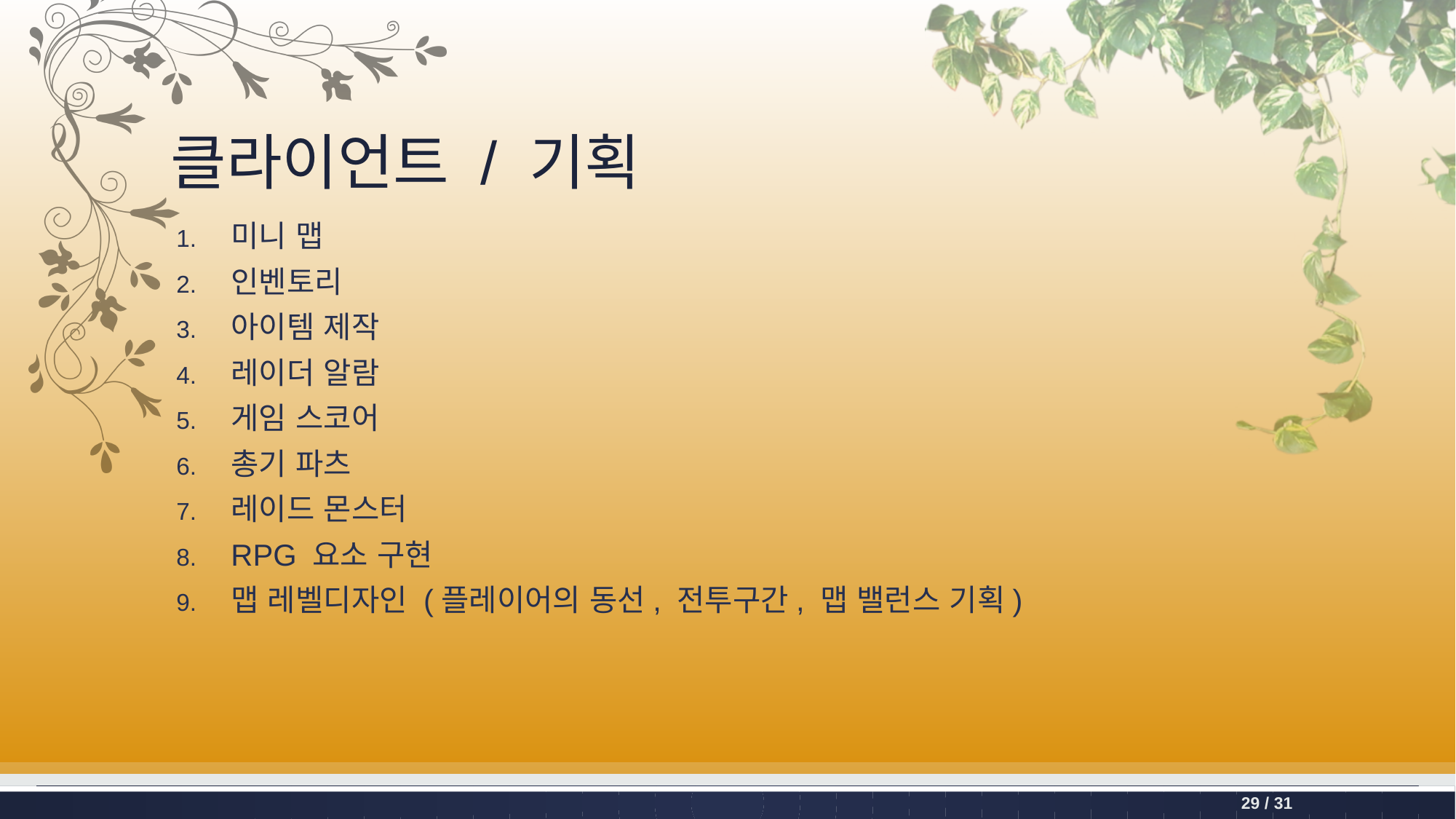

# 클라이언트 / 기획
미니 맵
인벤토리
아이템 제작
레이더 알람
게임 스코어
총기 파츠
레이드 몬스터
RPG 요소 구현
맵 레벨디자인 (플레이어의 동선, 전투구간, 맵 밸런스 기획)

29 / 31